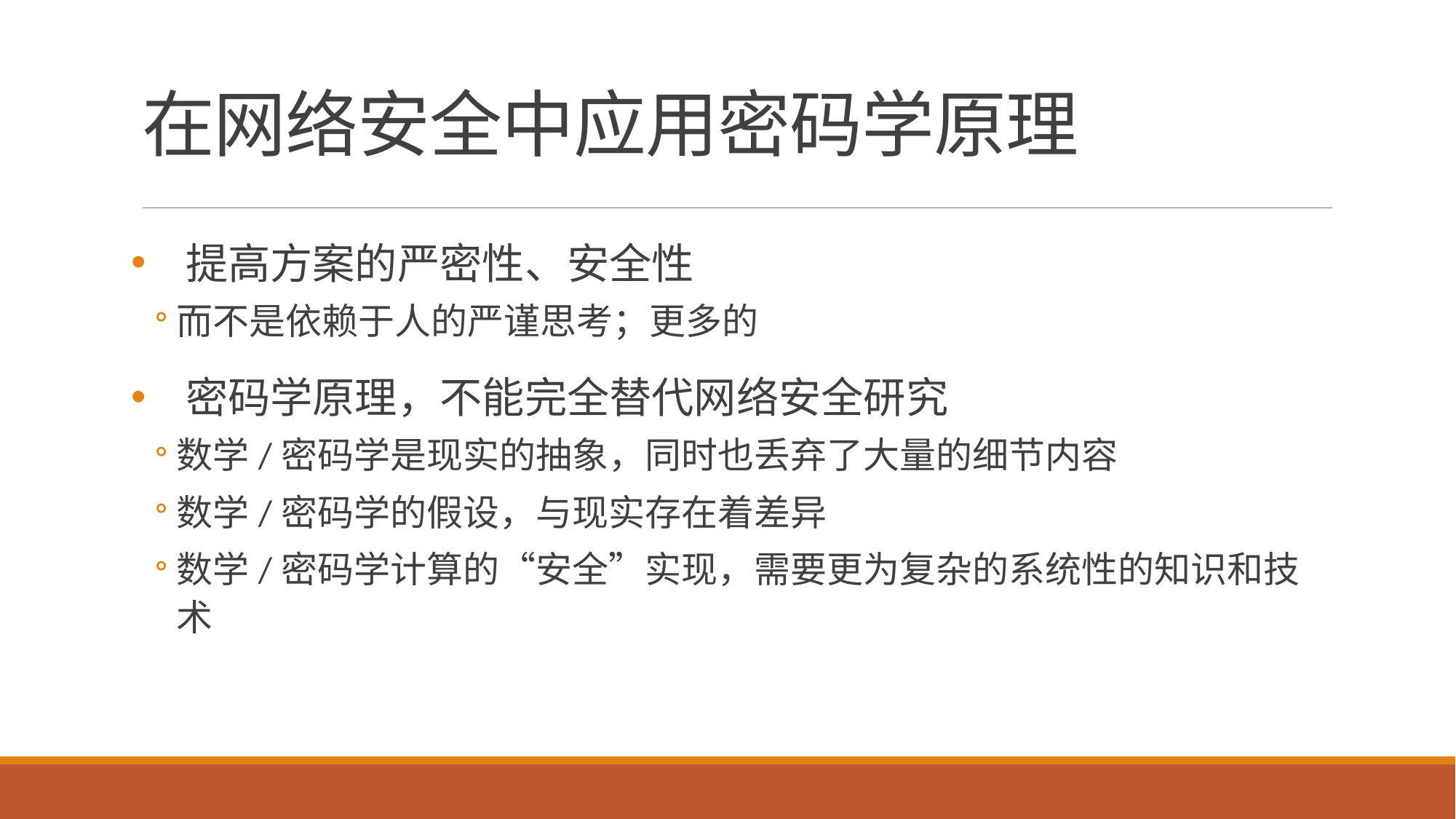

# 在网络安全中应用密码学原理
提高方案的严密性、安全性
而不是依赖于人的严谨思考；更多的
密码学原理，不能完全替代网络安全研究
数学/密码学是现实的抽象，同时也丢弃了大量的细节内容
数学/密码学的假设，与现实存在着差异
数学/密码学计算的“安全”实现，需要更为复杂的系统性的知识和技术